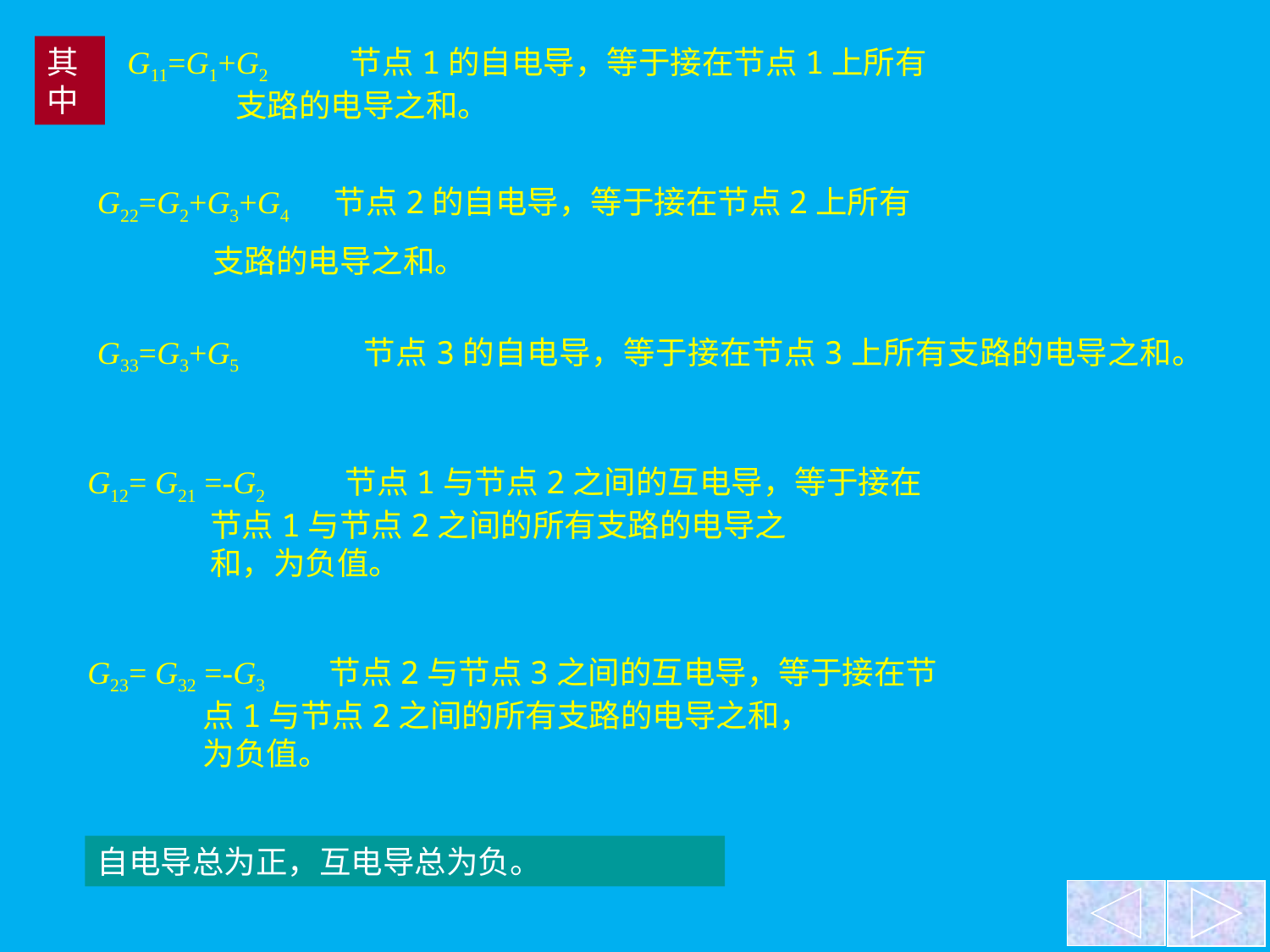

其中
G11=G1+G2                节点1的自电导，等于接在节点1上所有
              支路的电导之和。
G22=G2+G3+G4        节点2的自电导，等于接在节点2上所有
               支路的电导之和。
G33=G3+G5      节点3的自电导，等于接在节点3上所有支路的电导之和。
G12= G21 =-G2         节点1与节点2之间的互电导，等于接在
                节点1与节点2之间的所有支路的电导之
                和，为负值。
G23= G32 =-G3       节点2与节点3之间的互电导，等于接在节
               点1与节点2之间的所有支路的电导之和，
               为负值。
自电导总为正，互电导总为负。